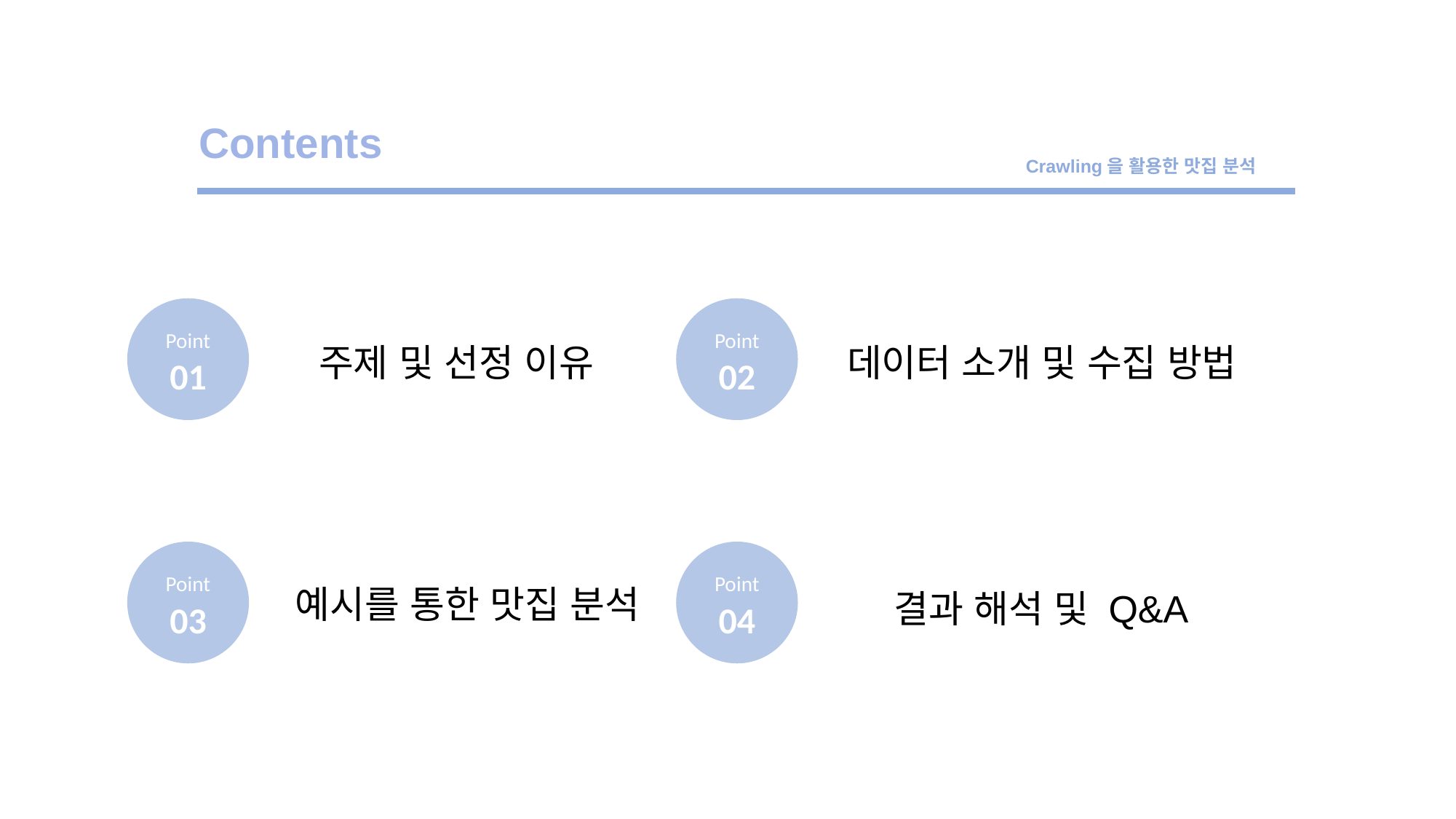

Contents
 Crawling을 활용한 맛집 분석
Point 01
Point 02
주제 및 선정 이유
데이터 소개 및 수집 방법
Point 03
예시를 통한 맛집 분석
결과 해석 및 Q&A
Point 04